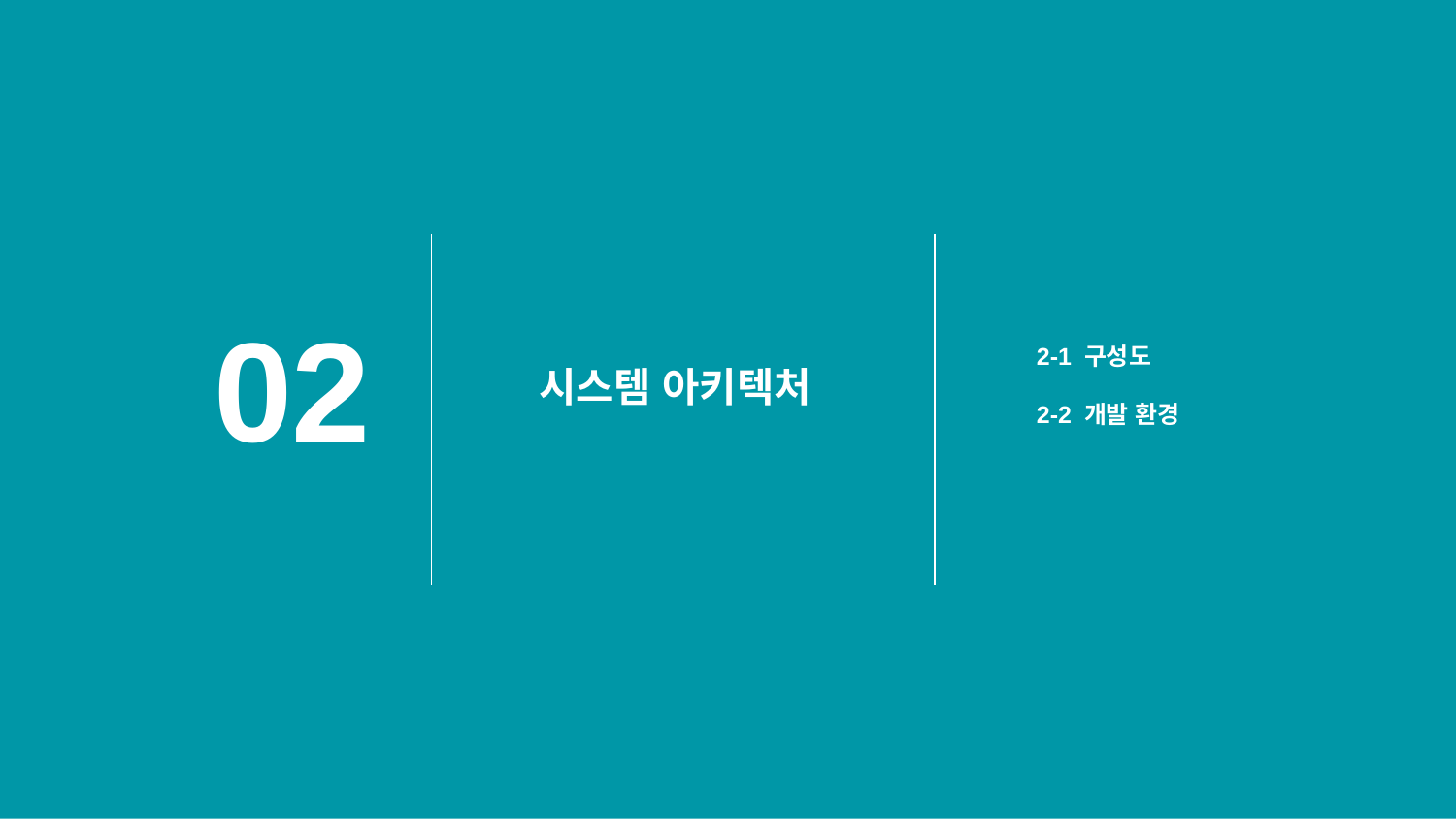

02
2-1 구성도

2-2 개발 환경
시스템 아키텍처